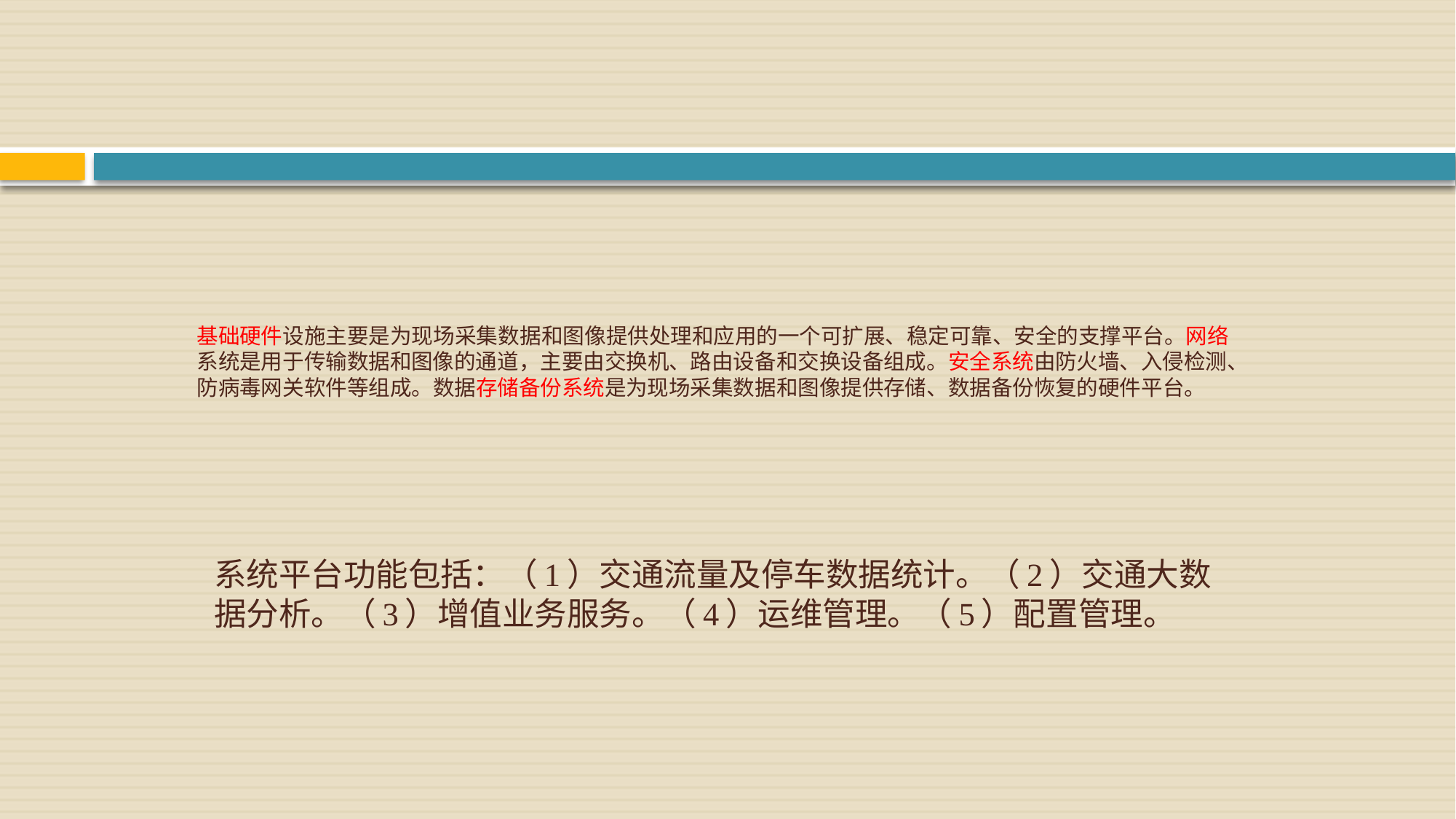

# 基础硬件设施主要是为现场采集数据和图像提供处理和应用的一个可扩展、稳定可靠、安全的支撑平台。网络系统是用于传输数据和图像的通道，主要由交换机、路由设备和交换设备组成。安全系统由防火墙、入侵检测、防病毒网关软件等组成。数据存储备份系统是为现场采集数据和图像提供存储、数据备份恢复的硬件平台。
系统平台功能包括：（1）交通流量及停车数据统计。（2）交通大数据分析。（3）增值业务服务。（4）运维管理。（5）配置管理。